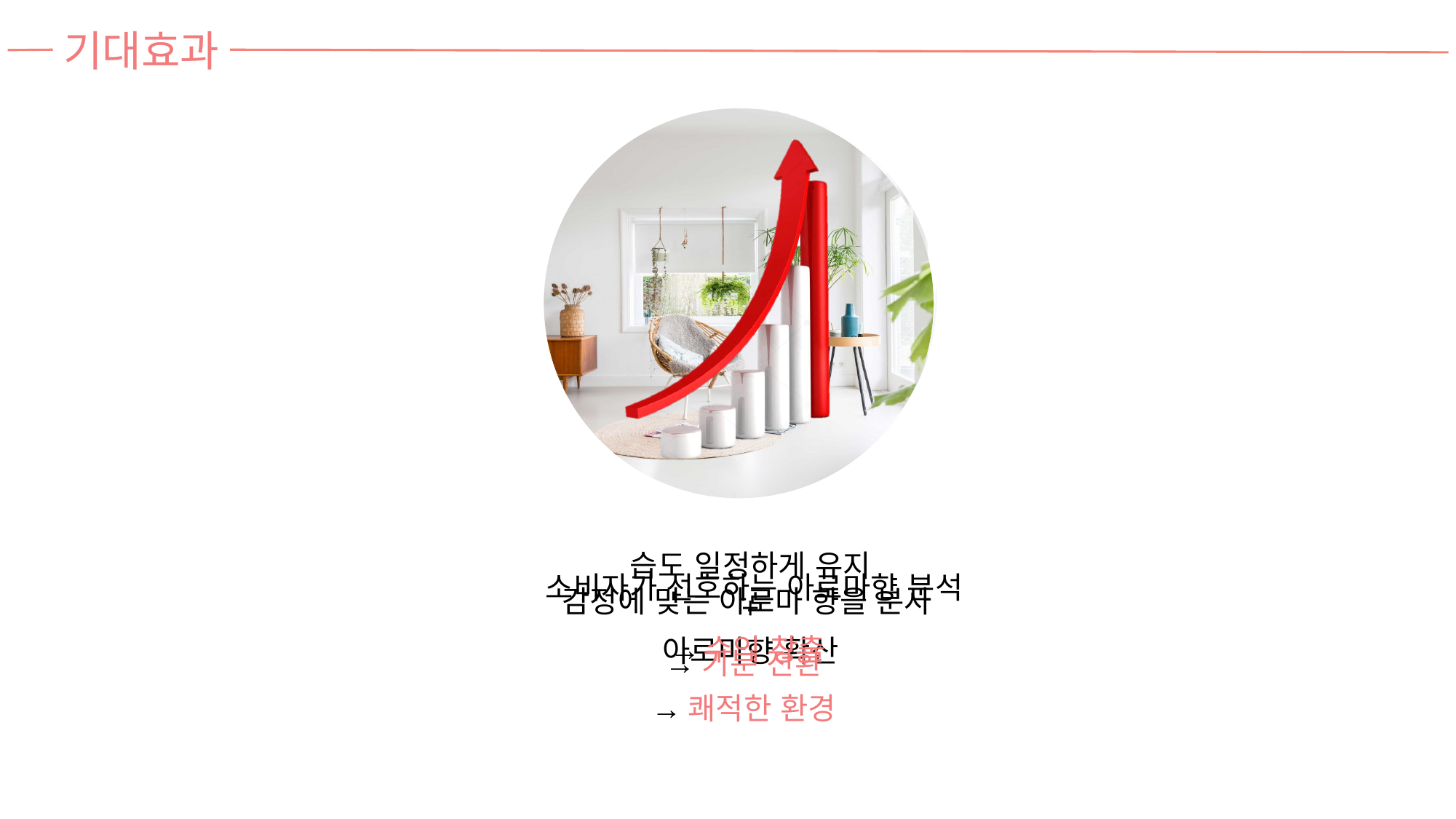

기대효과

습도 일정하게 유지
소비자가 선호하는 아로마향 분석
감정에 맞는 아로마 향을 분사
+
→
수익 창출
아로마향 확산
→
기분 전환
쾌적한 환경
→